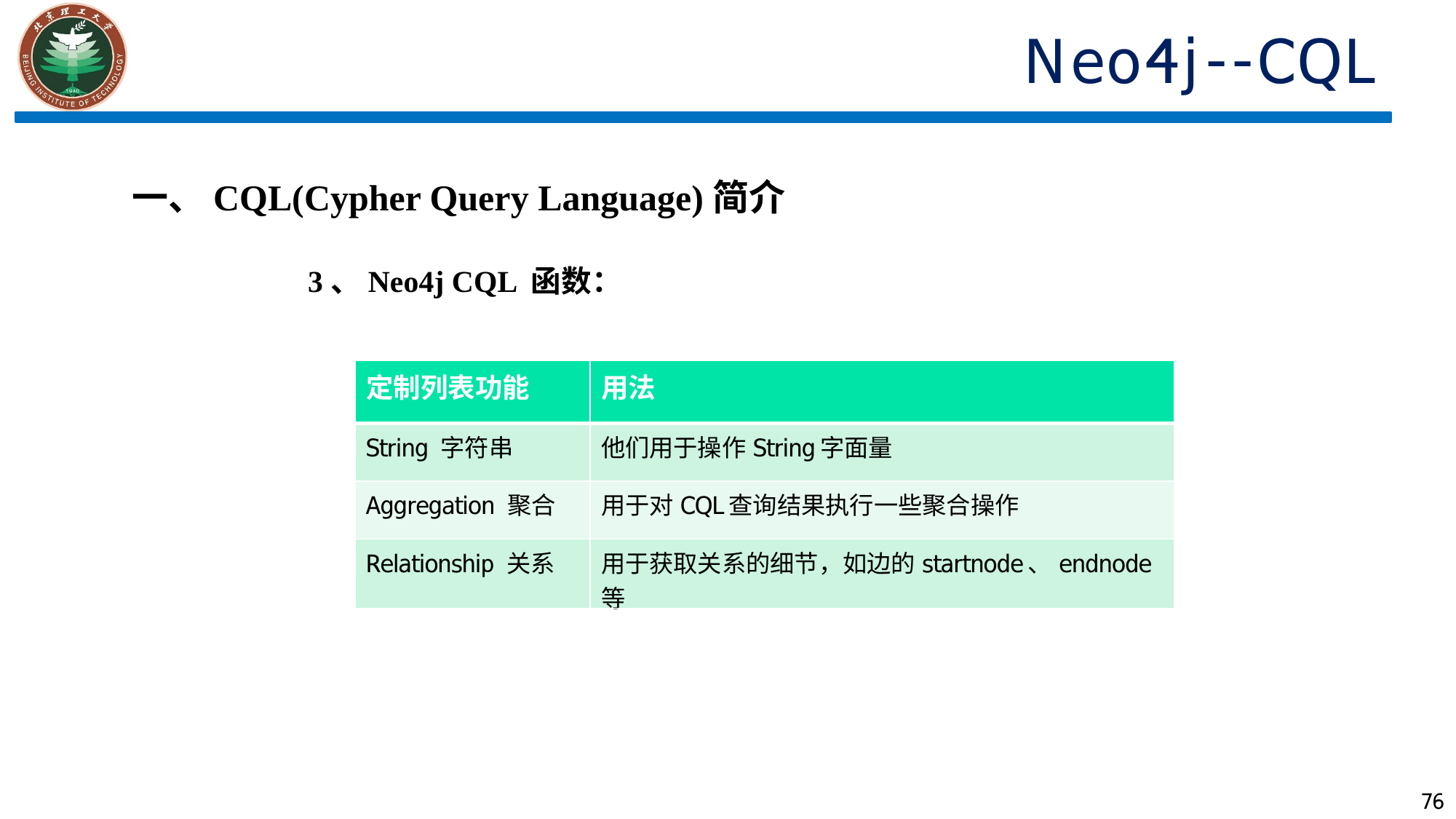

Neo4j--CQL
一、CQL(Cypher Query Language)简介

3、Neo4j CQL 函数：

| 定制列表功能 | 用法 |
| --- | --- |
| String 字符串 | 他们用于操作String字面量 |
| Aggregation 聚合 | 用于对CQL查询结果执行一些聚合操作 |
| Relationship 关系 | 用于获取关系的细节，如边的startnode、endnode等 |
76